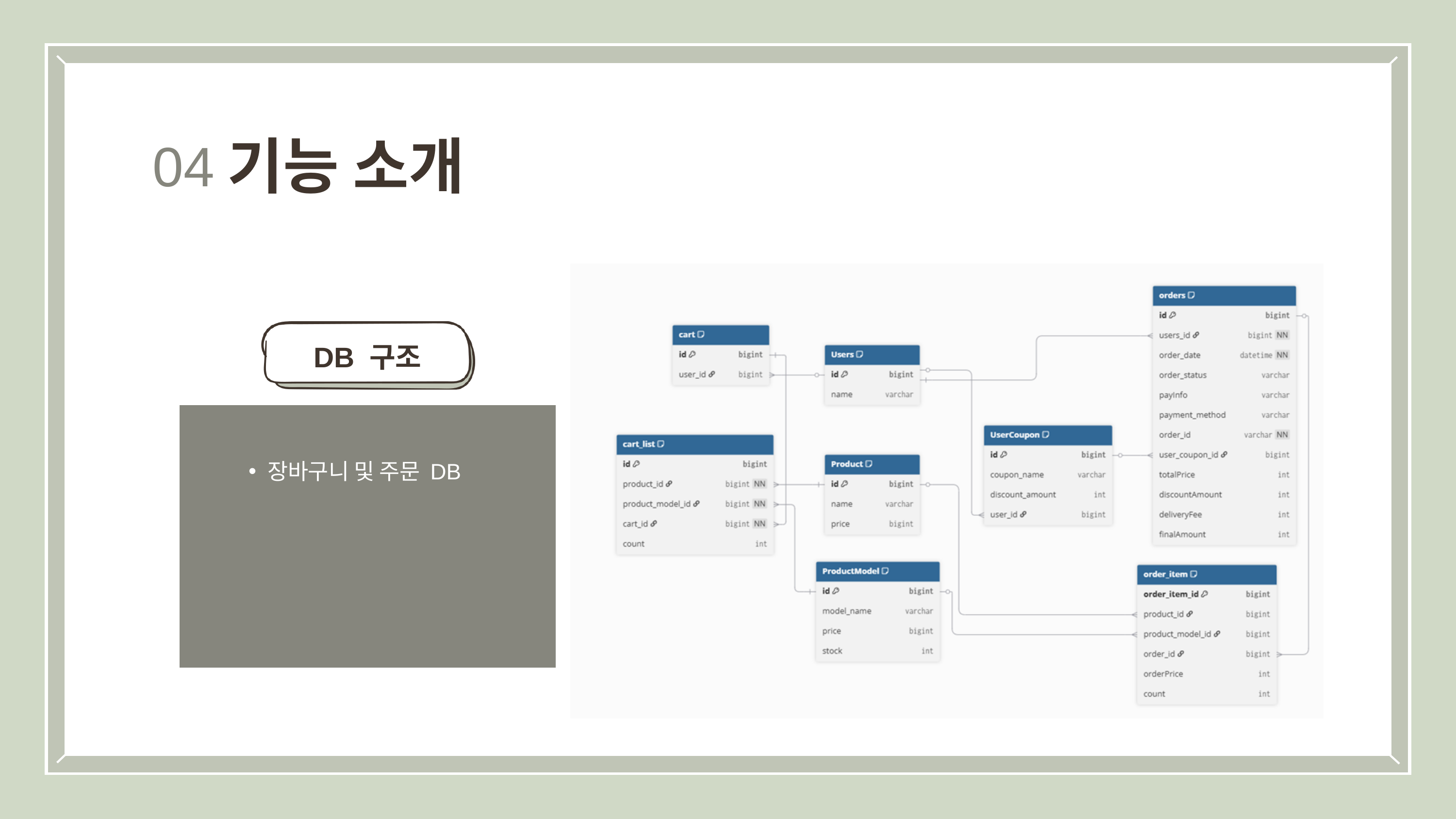

기능 소개
04

DB 구조

장바구니 및 주문 DB